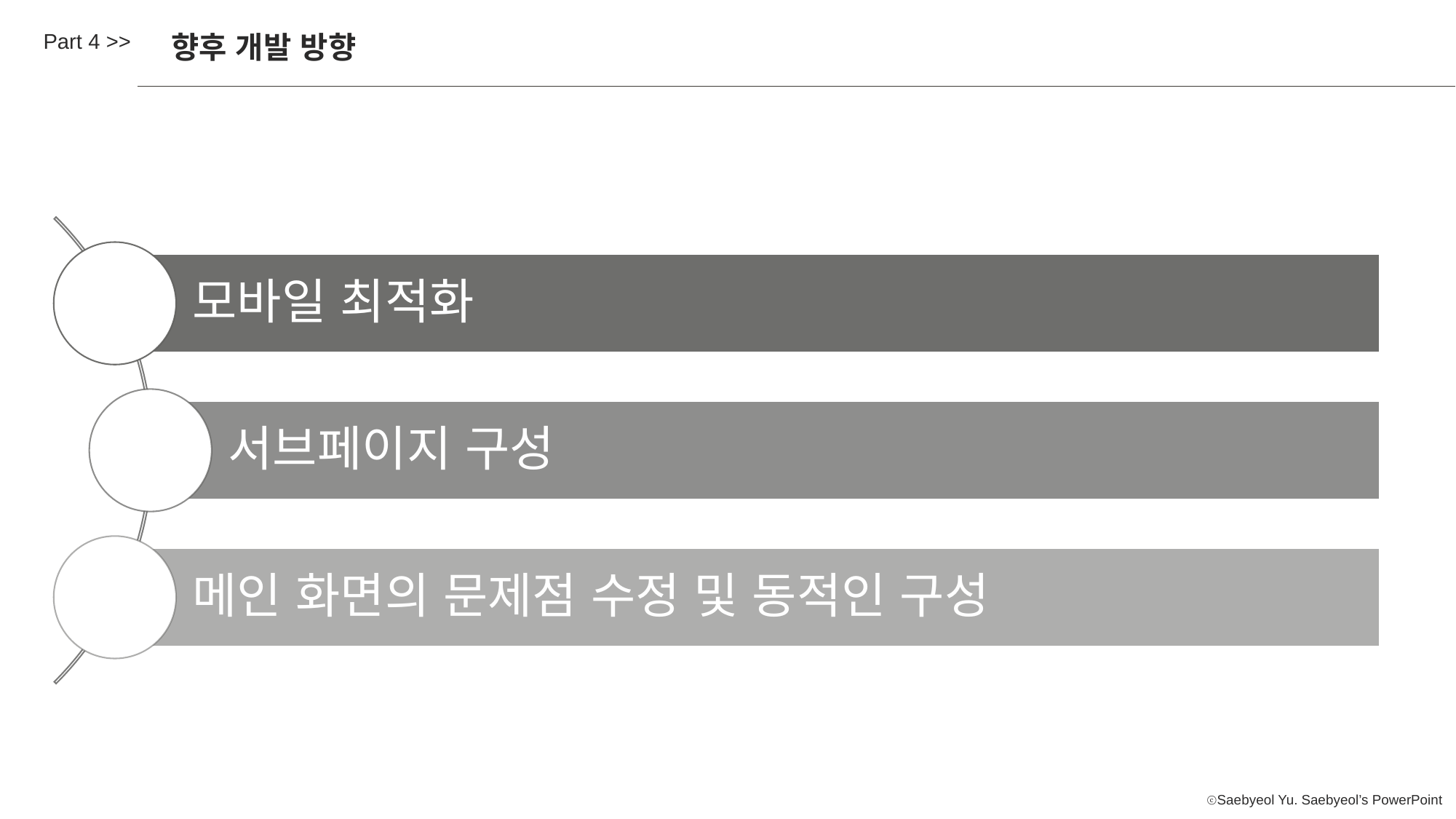

Part 4 >>
향후 개발 방향
모바일 최적화
서브페이지 구성
메인 화면의 문제점 수정 및 동적인 구성